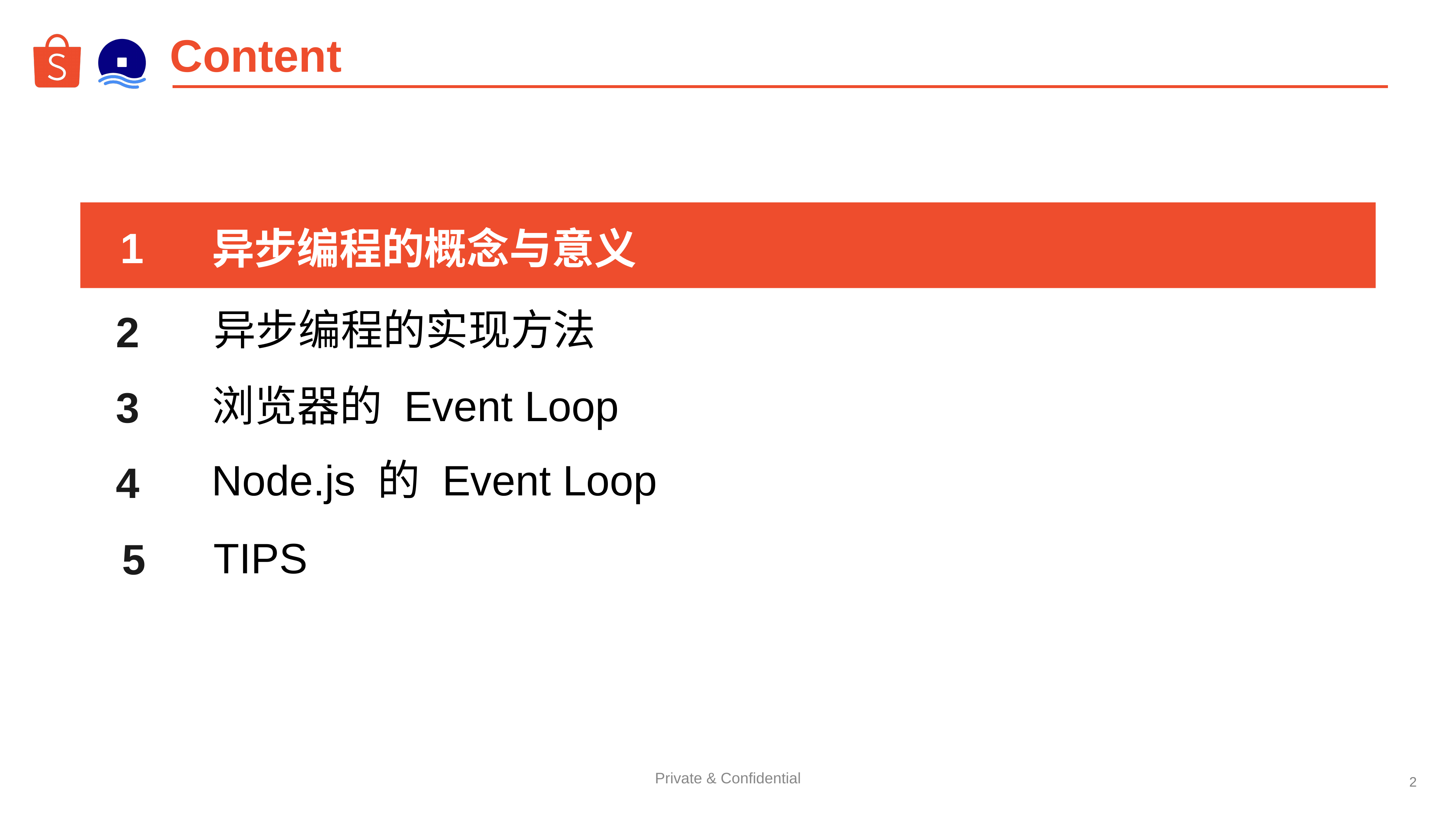

# Content

1
异步编程的概念与意义
2
异步编程的实现方法
3
浏览器的 Event Loop
4
Node.js 的 Event Loop
5
TIPS